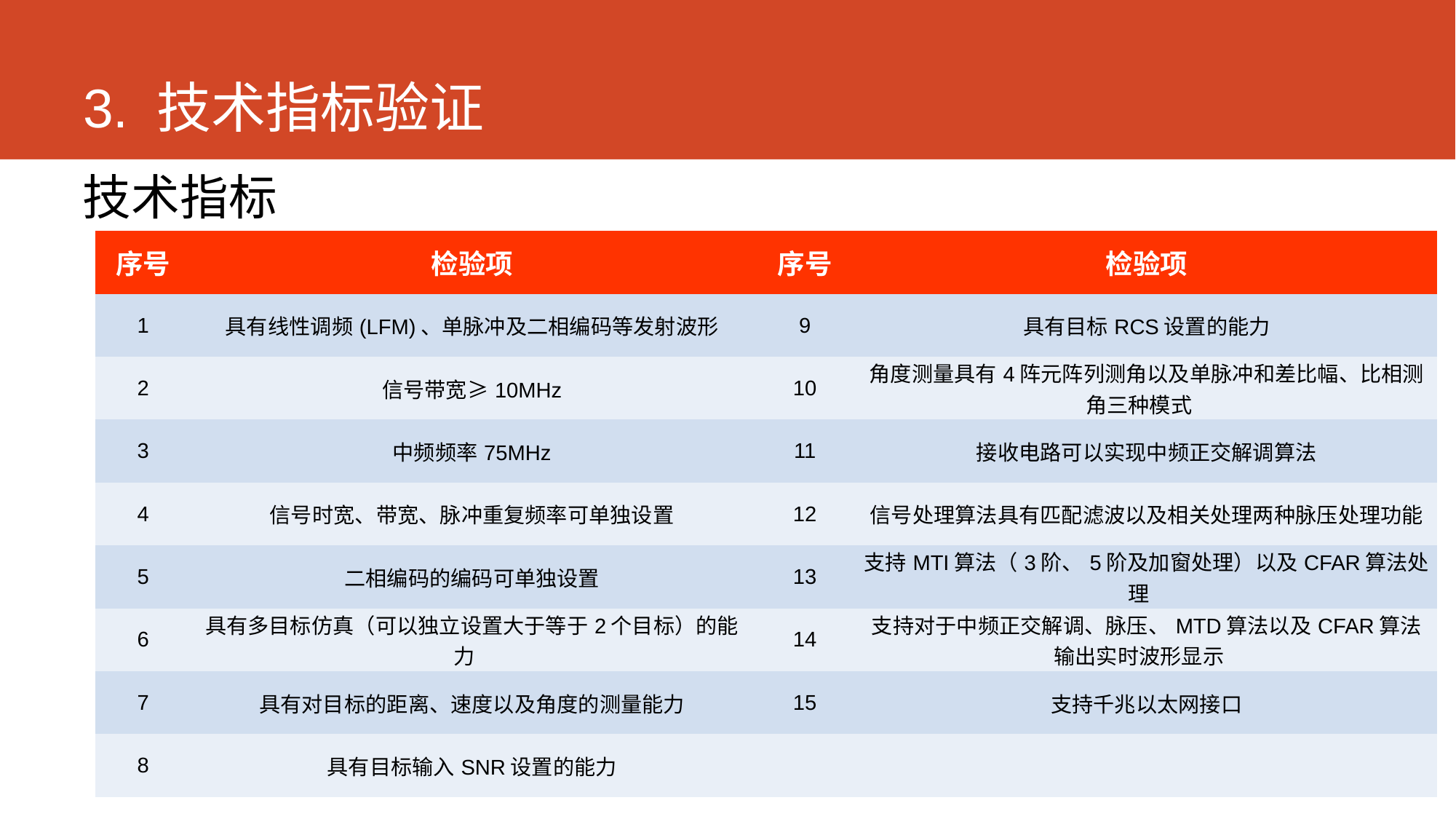

# 3. 技术指标验证
技术指标
| 序号 | 检验项 | 序号 | 检验项 |
| --- | --- | --- | --- |
| 1 | 具有线性调频(LFM)、单脉冲及二相编码等发射波形 | 9 | 具有目标RCS设置的能力 |
| 2 | 信号带宽≥10MHz | 10 | 角度测量具有4阵元阵列测角以及单脉冲和差比幅、比相测角三种模式 |
| 3 | 中频频率75MHz | 11 | 接收电路可以实现中频正交解调算法 |
| 4 | 信号时宽、带宽、脉冲重复频率可单独设置 | 12 | 信号处理算法具有匹配滤波以及相关处理两种脉压处理功能 |
| 5 | 二相编码的编码可单独设置 | 13 | 支持MTI算法（3阶、5阶及加窗处理）以及CFAR算法处理 |
| 6 | 具有多目标仿真（可以独立设置大于等于2个目标）的能力 | 14 | 支持对于中频正交解调、脉压、MTD算法以及CFAR算法输出实时波形显示 |
| 7 | 具有对目标的距离、速度以及角度的测量能力 | 15 | 支持千兆以太网接口 |
| 8 | 具有目标输入SNR设置的能力 |  |  |